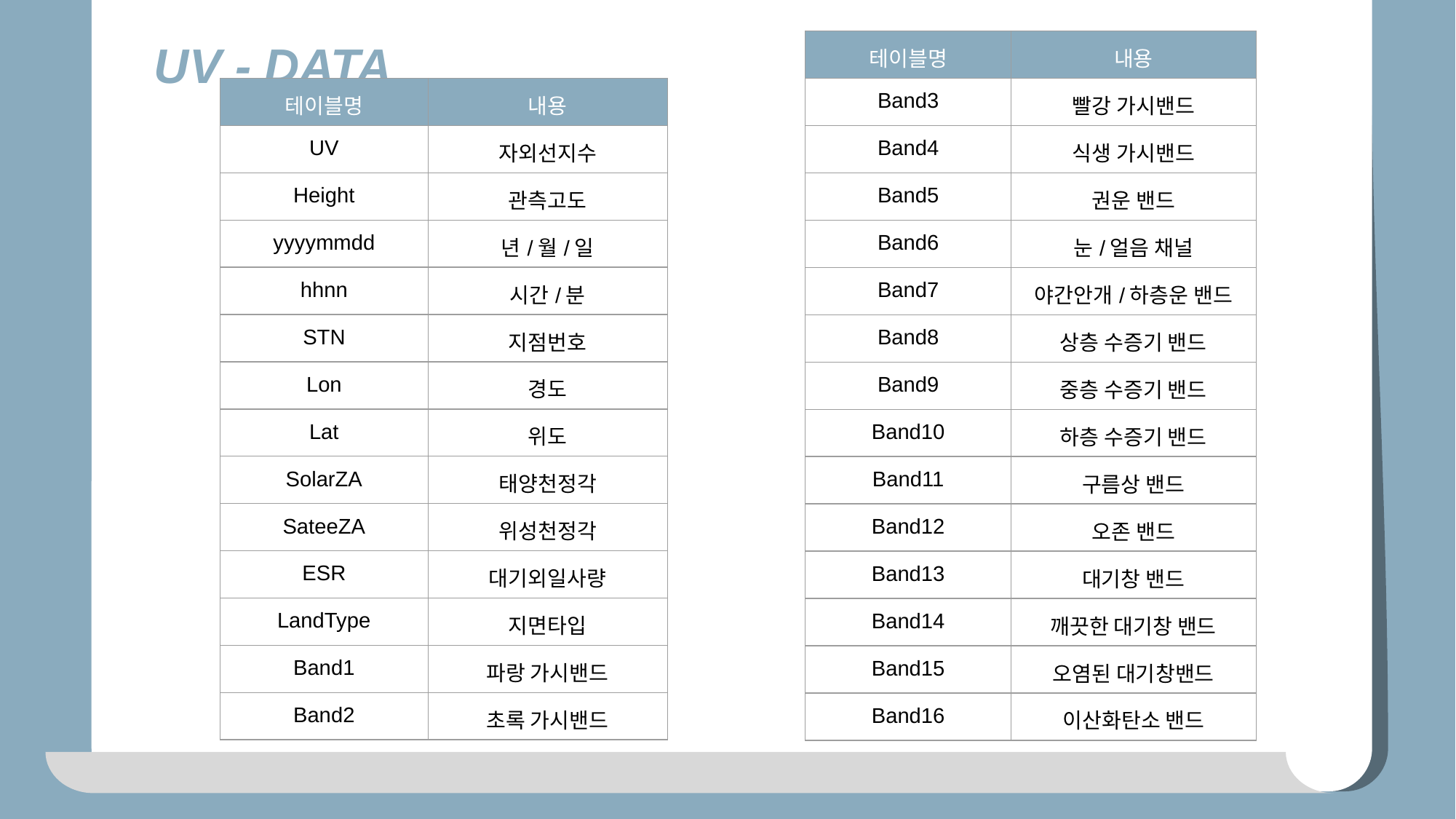

UV - DATA

| 테이블명 | 내용 |
| --- | --- |
| Band3 | 빨강 가시밴드 |
| Band4 | 식생 가시밴드 |
| Band5 | 권운 밴드 |
| Band6 | 눈/얼음 채널 |
| Band7 | 야간안개/하층운 밴드 |
| Band8 | 상층 수증기 밴드 |
| Band9 | 중층 수증기 밴드 |
| Band10 | 하층 수증기 밴드 |
| Band11 | 구름상 밴드 |
| Band12 | 오존 밴드 |
| Band13 | 대기창 밴드 |
| Band14 | 깨끗한 대기창 밴드 |
| Band15 | 오염된 대기창밴드 |
| Band16 | 이산화탄소 밴드 |
| 테이블명 | 내용 |
| --- | --- |
| UV | 자외선지수 |
| Height | 관측고도 |
| yyyymmdd | 년/월/일 |
| hhnn | 시간/분 |
| STN | 지점번호 |
| Lon | 경도 |
| Lat | 위도 |
| SolarZA | 태양천정각 |
| SateeZA | 위성천정각 |
| ESR | 대기외일사량 |
| LandType | 지면타입 |
| Band1 | 파랑 가시밴드 |
| Band2 | 초록 가시밴드 |